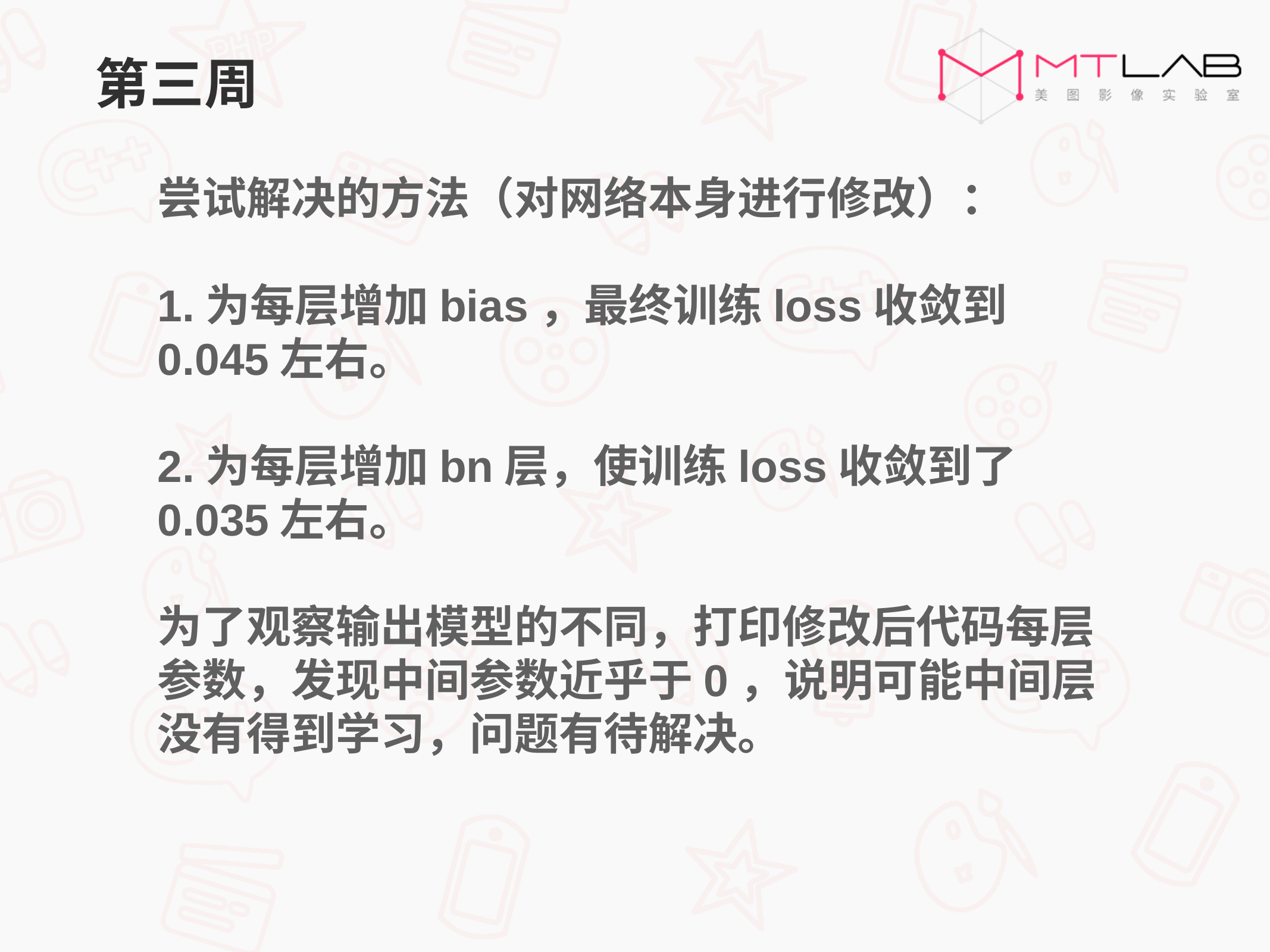

第三周

尝试解决的方法（对网络本身进行修改）：

1.为每层增加bias，最终训练loss收敛到0.045左右。

2.为每层增加bn层，使训练loss收敛到了0.035左右。

为了观察输出模型的不同，打印修改后代码每层参数，发现中间参数近乎于0，说明可能中间层没有得到学习，问题有待解决。